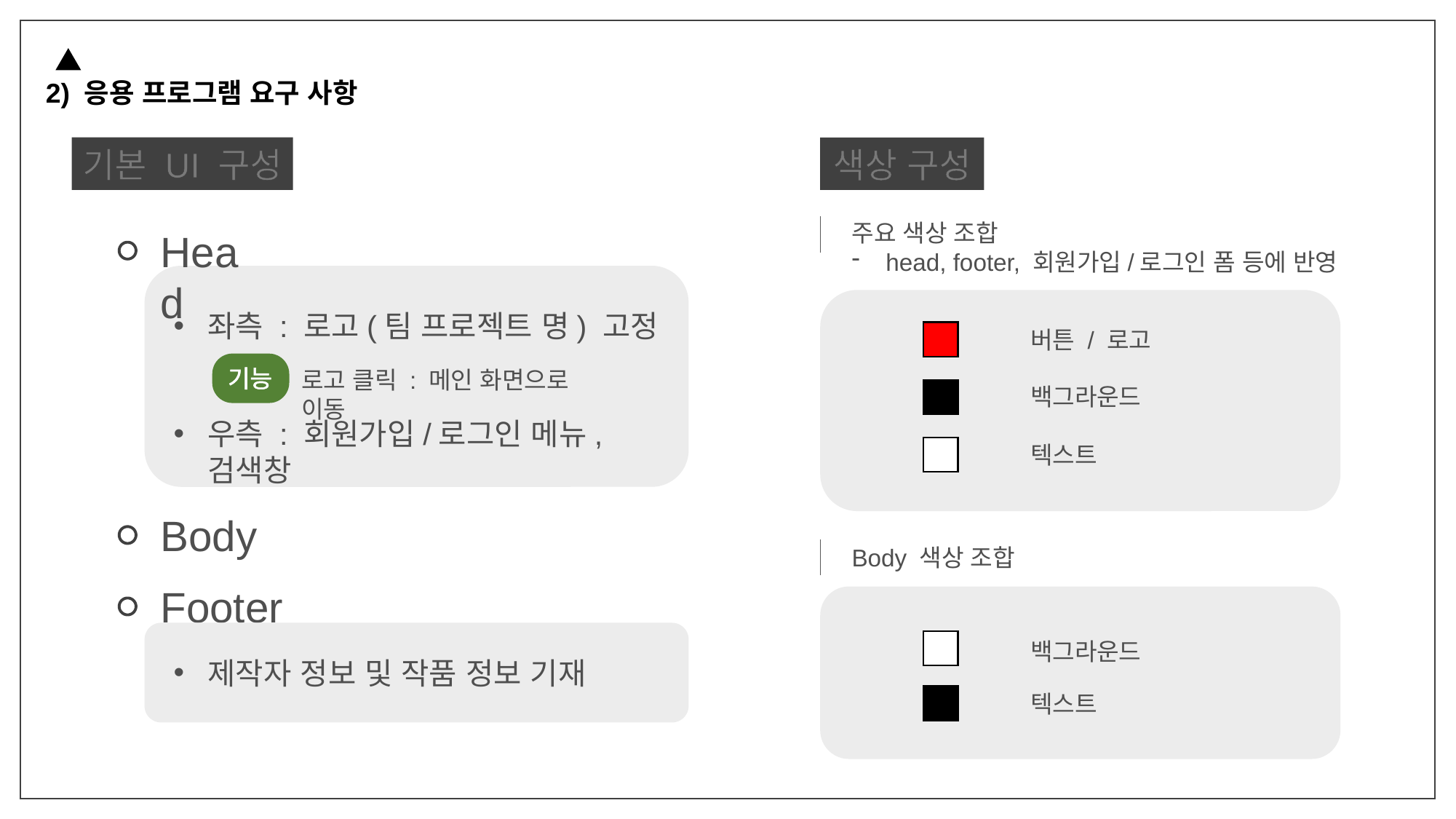

2) 응용 프로그램 요구 사항
기본 UI 구성
색상 구성

버튼 / 로고

백그라운드
텍스트

백그라운드
텍스트

주요 색상 조합
head, footer, 회원가입/로그인 폼 등에 반영
Head

좌측 : 로고(팀 프로젝트 명) 고정

기능
로고 클릭 : 메인 화면으로 이동
우측 : 회원가입/로그인 메뉴, 검색창
Body

Body 색상 조합
Footer

제작자 정보 및 작품 정보 기재